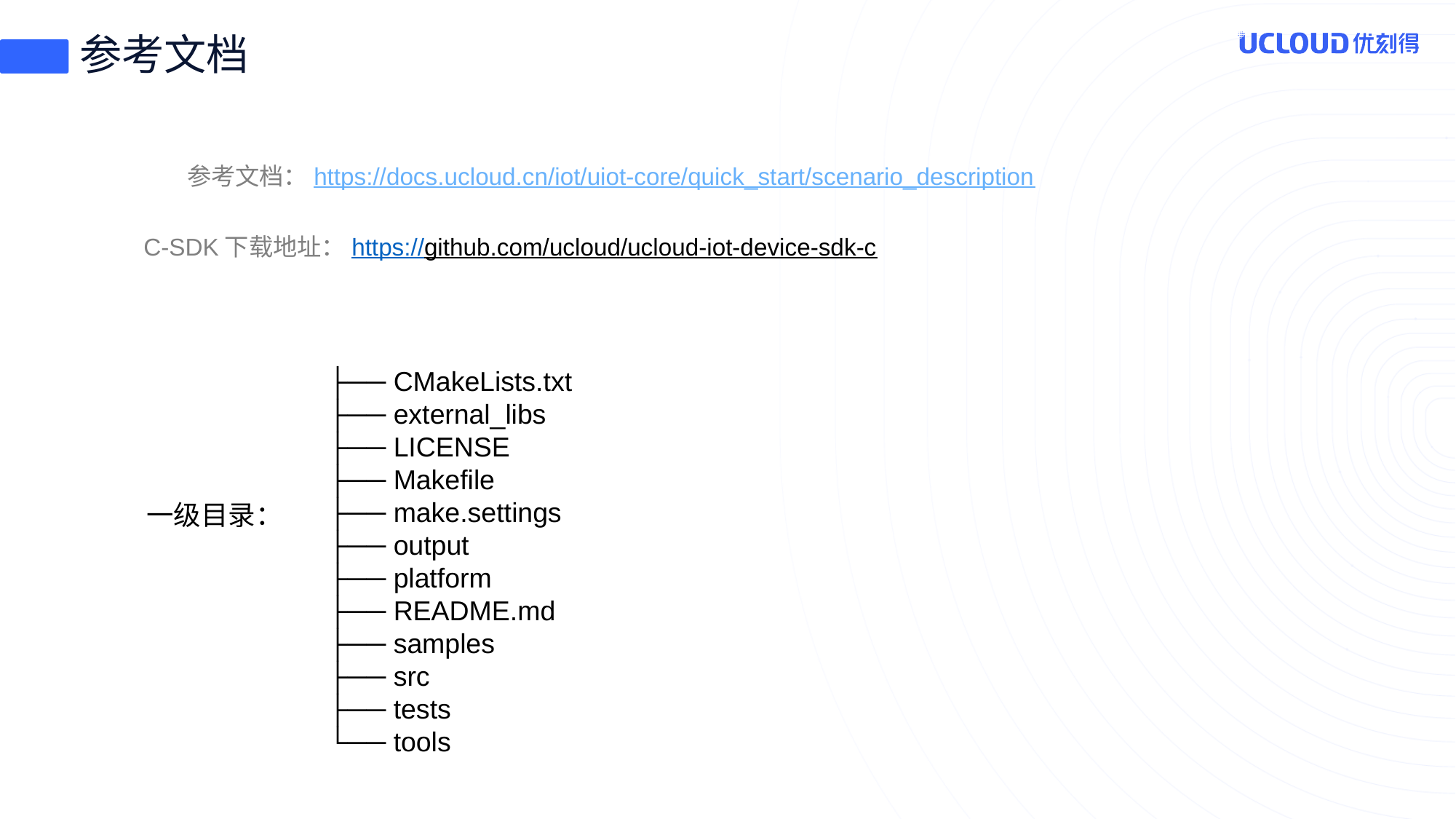

# 参考文档
参考文档：https://docs.ucloud.cn/iot/uiot-core/quick_start/scenario_description
C-SDK下载地址：https://github.com/ucloud/ucloud-iot-device-sdk-c
├── CMakeLists.txt
├── external_libs
├── LICENSE
├── Makefile
├── make.settings
├── output
├── platform
├── README.md
├── samples
├── src
├── tests
└── tools
一级目录：